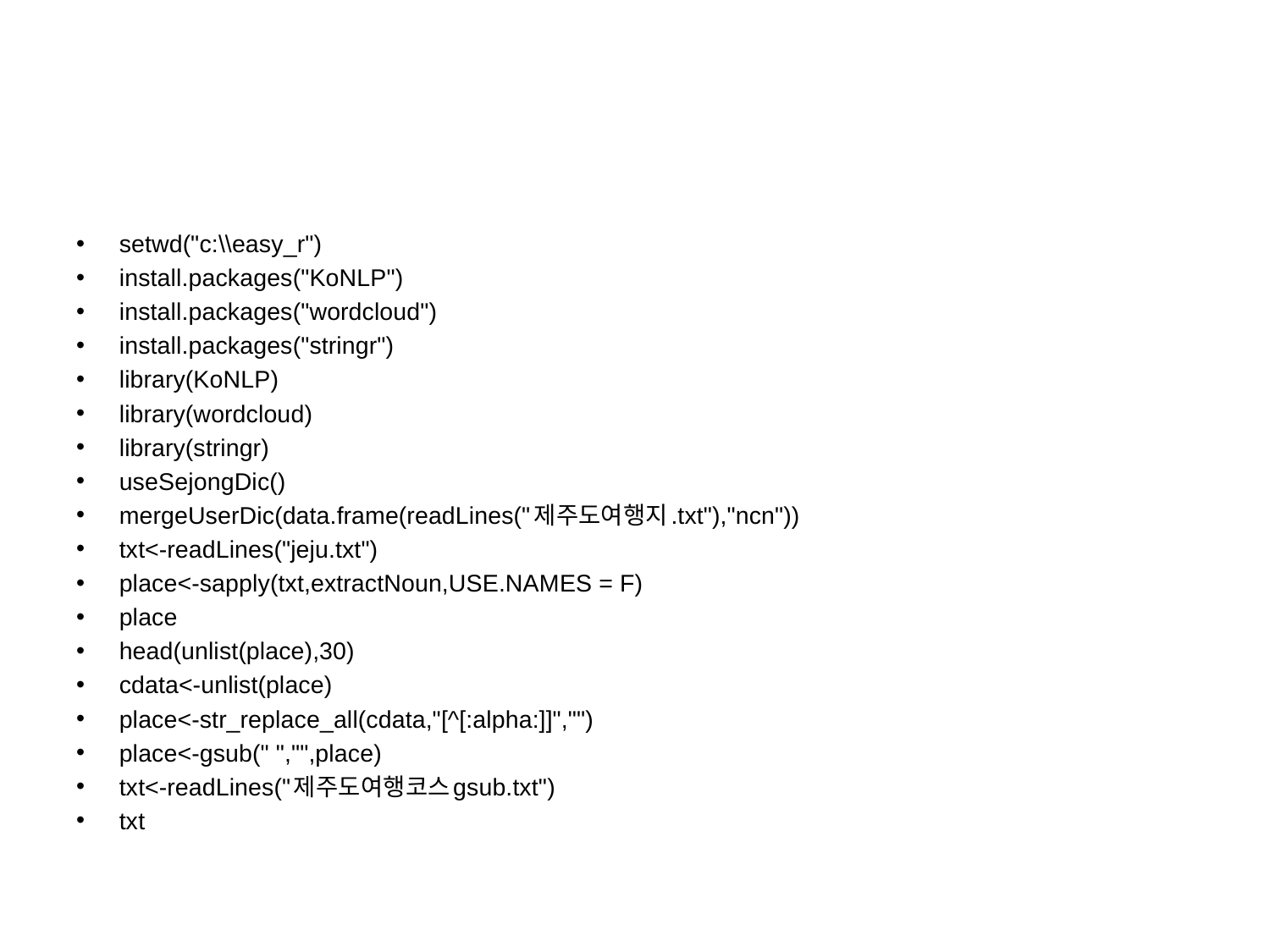

#
setwd("c:\\easy_r")
install.packages("KoNLP")
install.packages("wordcloud")
install.packages("stringr")
library(KoNLP)
library(wordcloud)
library(stringr)
useSejongDic()
mergeUserDic(data.frame(readLines("제주도여행지.txt"),"ncn"))
txt<-readLines("jeju.txt")
place<-sapply(txt,extractNoun,USE.NAMES = F)
place
head(unlist(place),30)
cdata<-unlist(place)
place<-str_replace_all(cdata,"[^[:alpha:]]","")
place<-gsub(" ","",place)
txt<-readLines("제주도여행코스gsub.txt")
txt